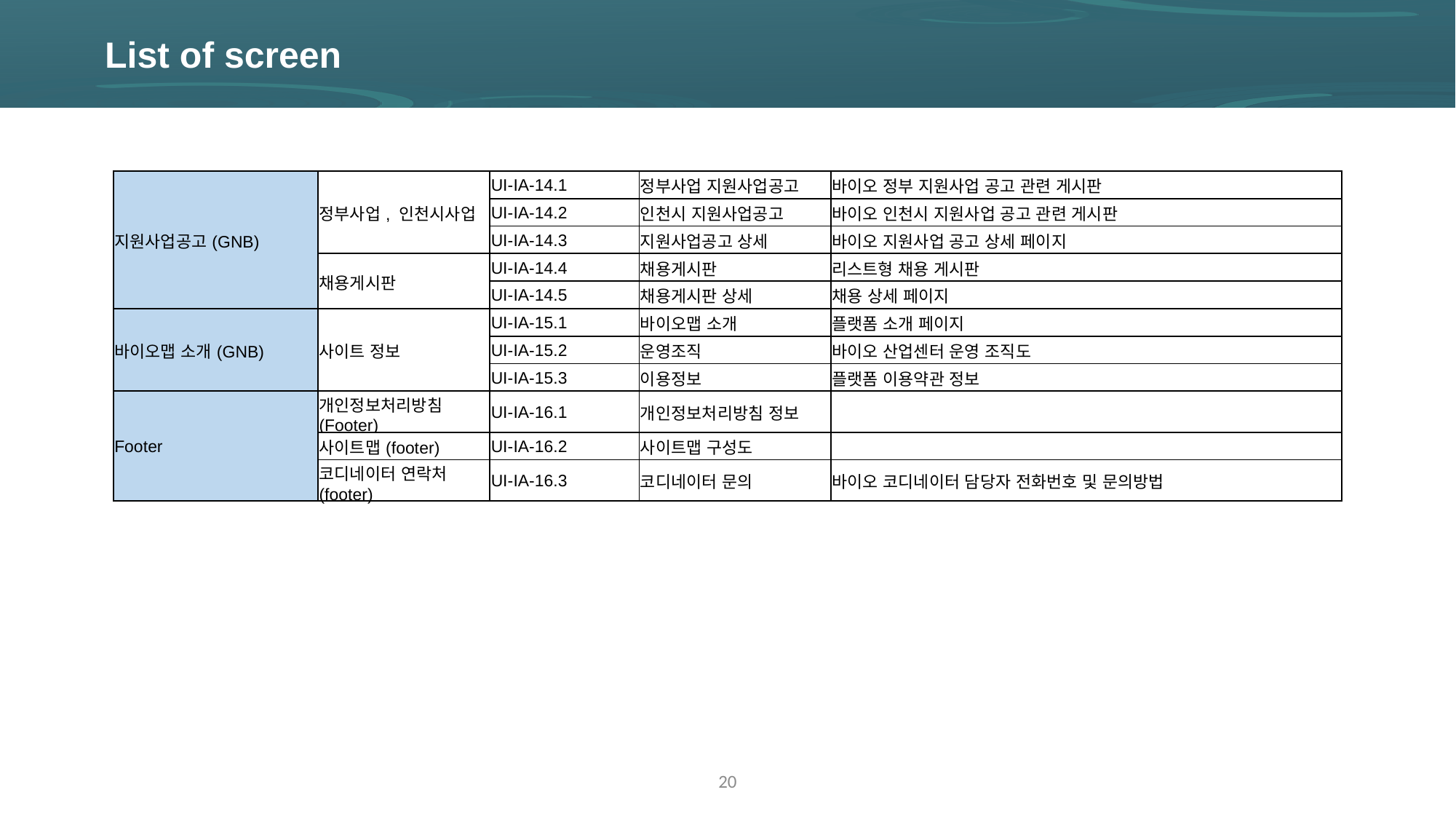

List of screen
| 지원사업공고(GNB) | 정부사업, 인천시사업 | UI-IA-14.1 | 정부사업 지원사업공고 | 바이오 정부 지원사업 공고 관련 게시판 |
| --- | --- | --- | --- | --- |
|  |  | UI-IA-14.2 | 인천시 지원사업공고 | 바이오 인천시 지원사업 공고 관련 게시판 |
|  |  | UI-IA-14.3 | 지원사업공고 상세 | 바이오 지원사업 공고 상세 페이지 |
|  | 채용게시판 | UI-IA-14.4 | 채용게시판 | 리스트형 채용 게시판 |
|  |  | UI-IA-14.5 | 채용게시판 상세 | 채용 상세 페이지 |
| 바이오맵 소개(GNB) | 사이트 정보 | UI-IA-15.1 | 바이오맵 소개 | 플랫폼 소개 페이지 |
|  |  | UI-IA-15.2 | 운영조직 | 바이오 산업센터 운영 조직도 |
|  |  | UI-IA-15.3 | 이용정보 | 플랫폼 이용약관 정보 |
| Footer | 개인정보처리방침 (Footer) | UI-IA-16.1 | 개인정보처리방침 정보 |  |
| 코디네이터 연락처(footer) | 사이트맵(footer) | UI-IA-16.2 | 사이트맵 구성도 |  |
|  | 코디네이터 연락처(footer) | UI-IA-16.3 | 코디네이터 문의 | 바이오 코디네이터 담당자 전화번호 및 문의방법 |
20